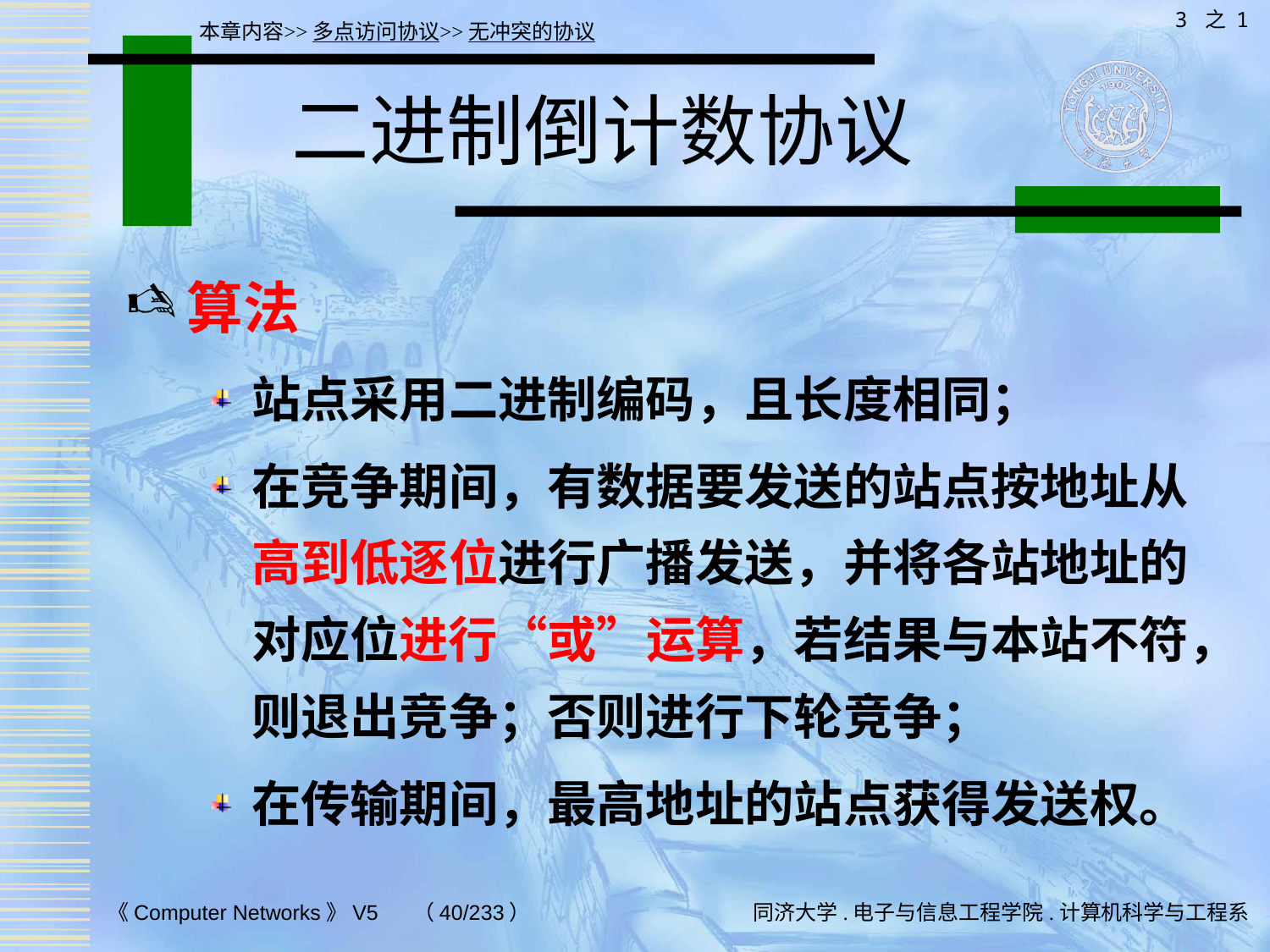

3 之 1
本章内容>>多点访问协议>>无冲突的协议
# 二进制倒计数协议
算法
站点采用二进制编码，且长度相同；
在竞争期间，有数据要发送的站点按地址从高到低逐位进行广播发送，并将各站地址的对应位进行“或”运算，若结果与本站不符，则退出竞争；否则进行下轮竞争；
在传输期间，最高地址的站点获得发送权。